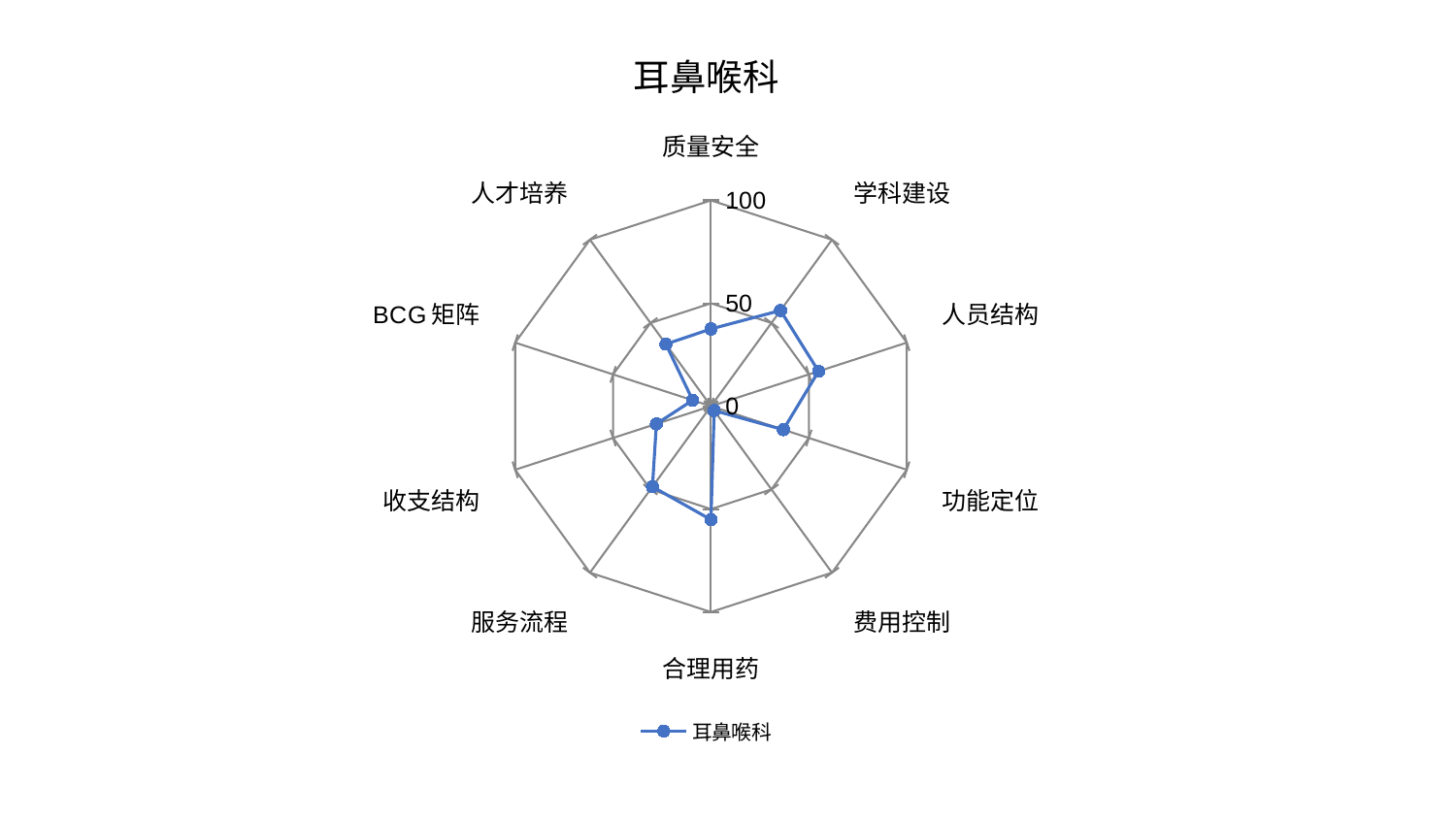

### Chart: 耳鼻喉科

| Category | 耳鼻喉科 |
|---|---|
| 质量安全 | 37.54425420958655 |
| 学科建设 | 57.48655939740451 |
| 人员结构 | 54.952689736260574 |
| 功能定位 | 36.97049108693036 |
| 费用控制 | 2.6534236554498256 |
| 合理用药 | 55.177457349308156 |
| 服务流程 | 48.38047157613107 |
| 收支结构 | 27.892191755624776 |
| BCG矩阵 | 9.355810941011843 |
| 人才培养 | 37.282208922365406 |
109